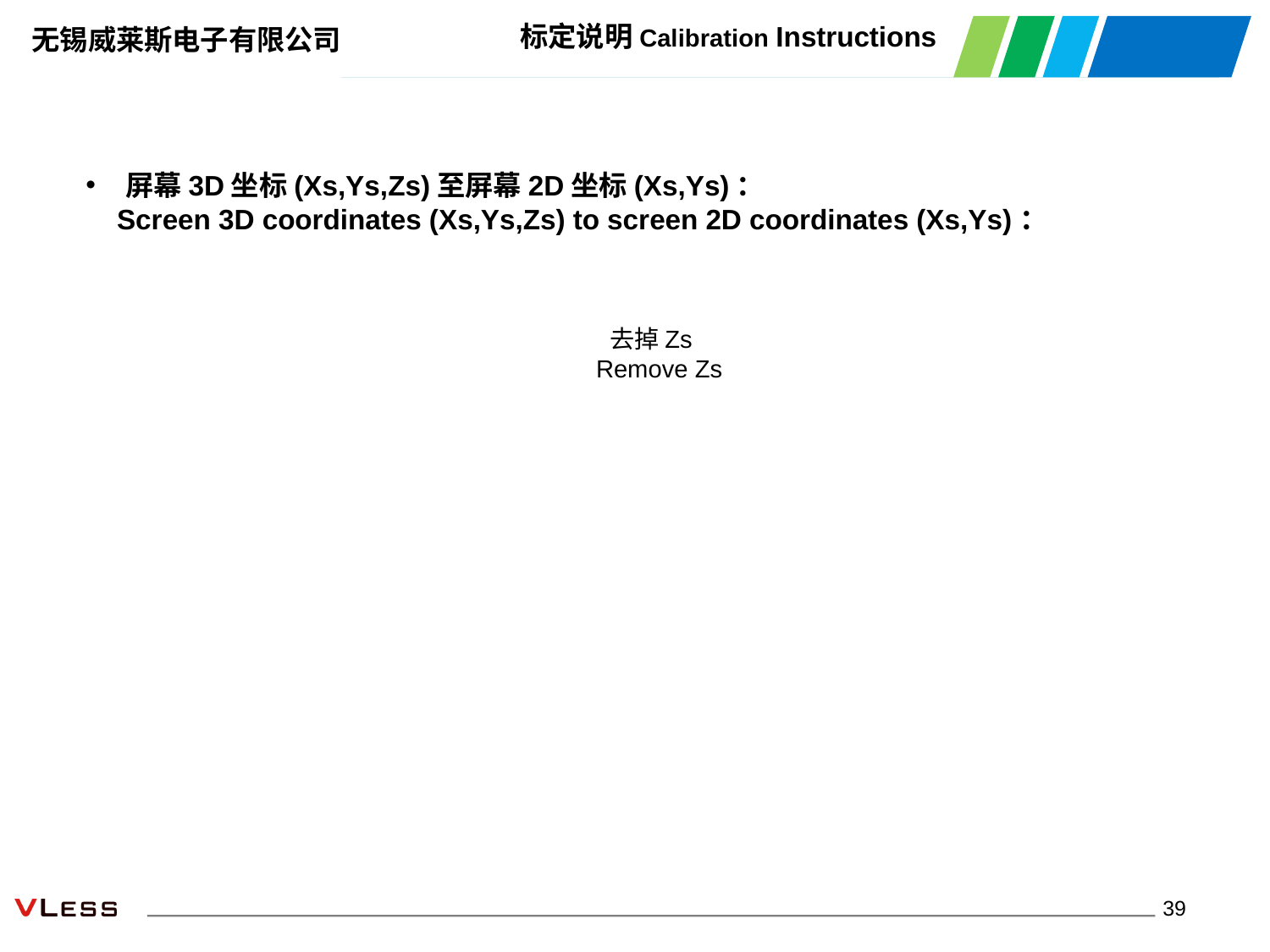

标定说明Calibration Instructions
屏幕3D坐标(Xs,Ys,Zs)至屏幕2D坐标(Xs,Ys)：
    Screen 3D coordinates (Xs,Ys,Zs) to screen 2D coordinates (Xs,Ys)：

      去掉Zs
        Remove Zs